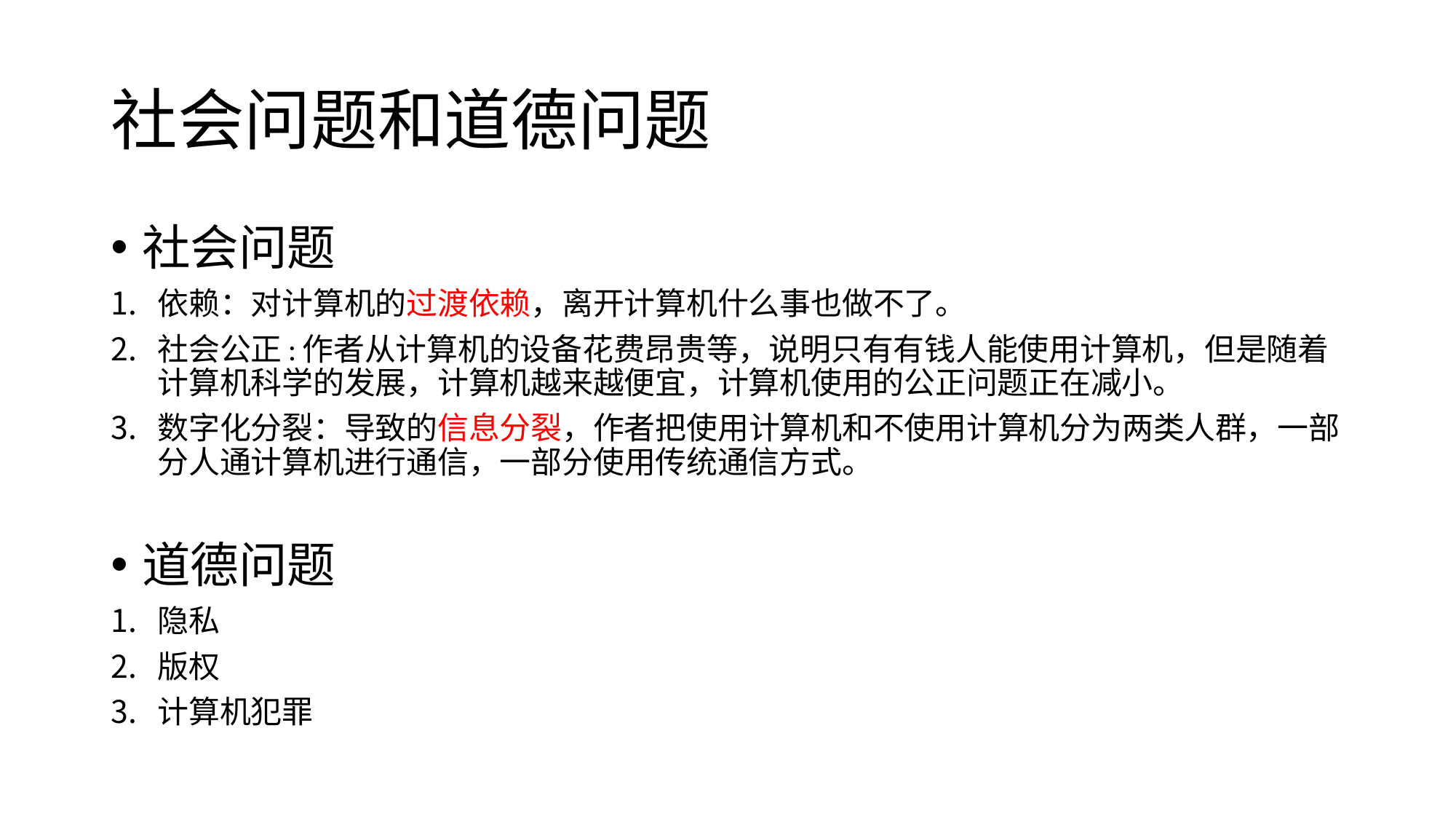

# 社会问题和道德问题
社会问题
依赖：对计算机的过渡依赖，离开计算机什么事也做不了。
社会公正:作者从计算机的设备花费昂贵等，说明只有有钱人能使用计算机，但是随着计算机科学的发展，计算机越来越便宜，计算机使用的公正问题正在减小。
数字化分裂：导致的信息分裂，作者把使用计算机和不使用计算机分为两类人群，一部分人通计算机进行通信，一部分使用传统通信方式。

道德问题
隐私
版权
计算机犯罪